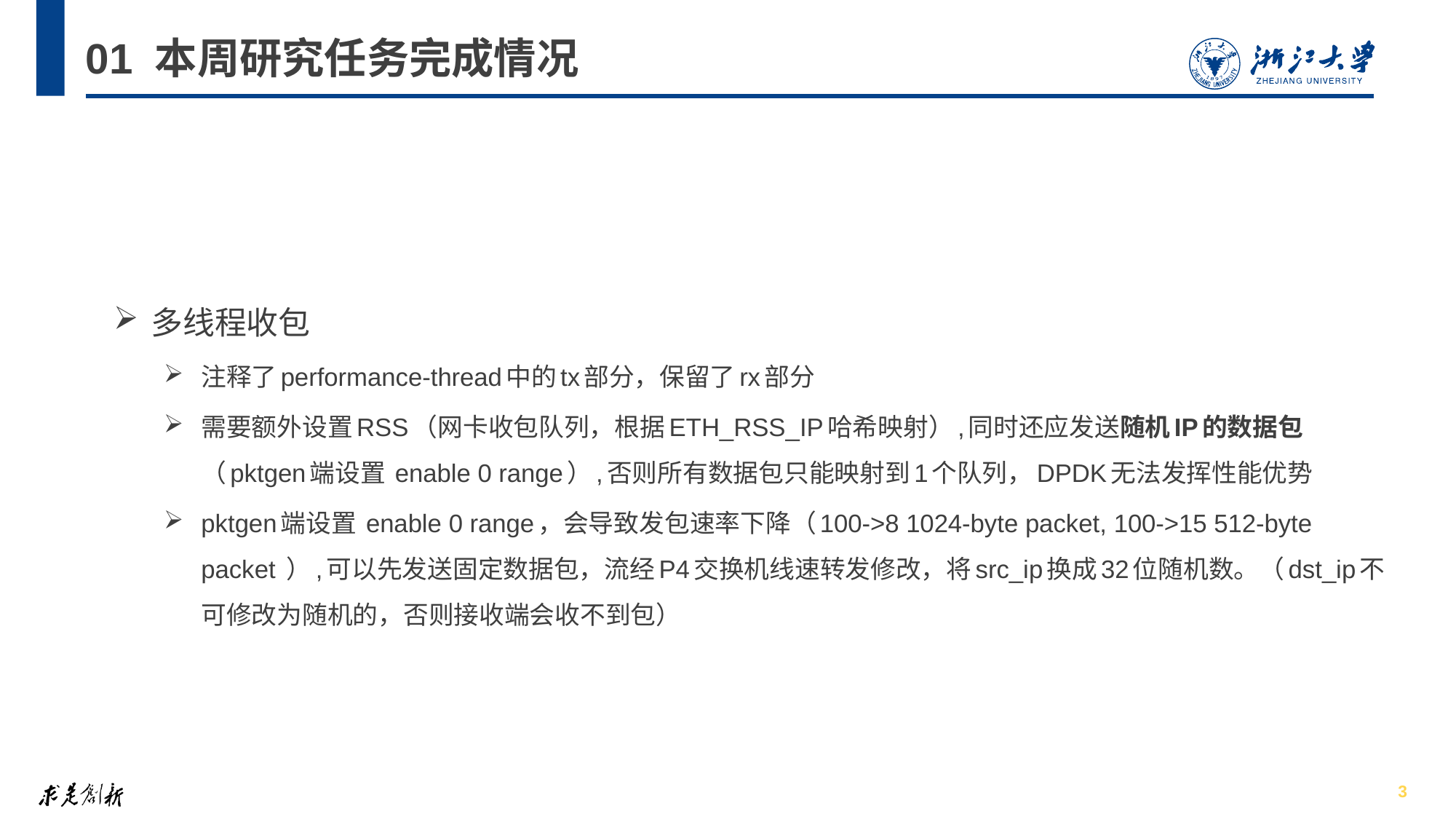

# 01 本周研究任务完成情况

多线程收包
注释了performance-thread中的tx部分，保留了rx部分
需要额外设置RSS（网卡收包队列，根据ETH_RSS_IP哈希映射）,同时还应发送随机IP的数据包（pktgen端设置 enable 0 range）,否则所有数据包只能映射到1个队列，DPDK无法发挥性能优势
pktgen端设置 enable 0 range，会导致发包速率下降（100->8 1024-byte packet, 100->15 512-byte packet ）,可以先发送固定数据包，流经P4交换机线速转发修改，将src_ip换成32位随机数。（dst_ip不可修改为随机的，否则接收端会收不到包）

3